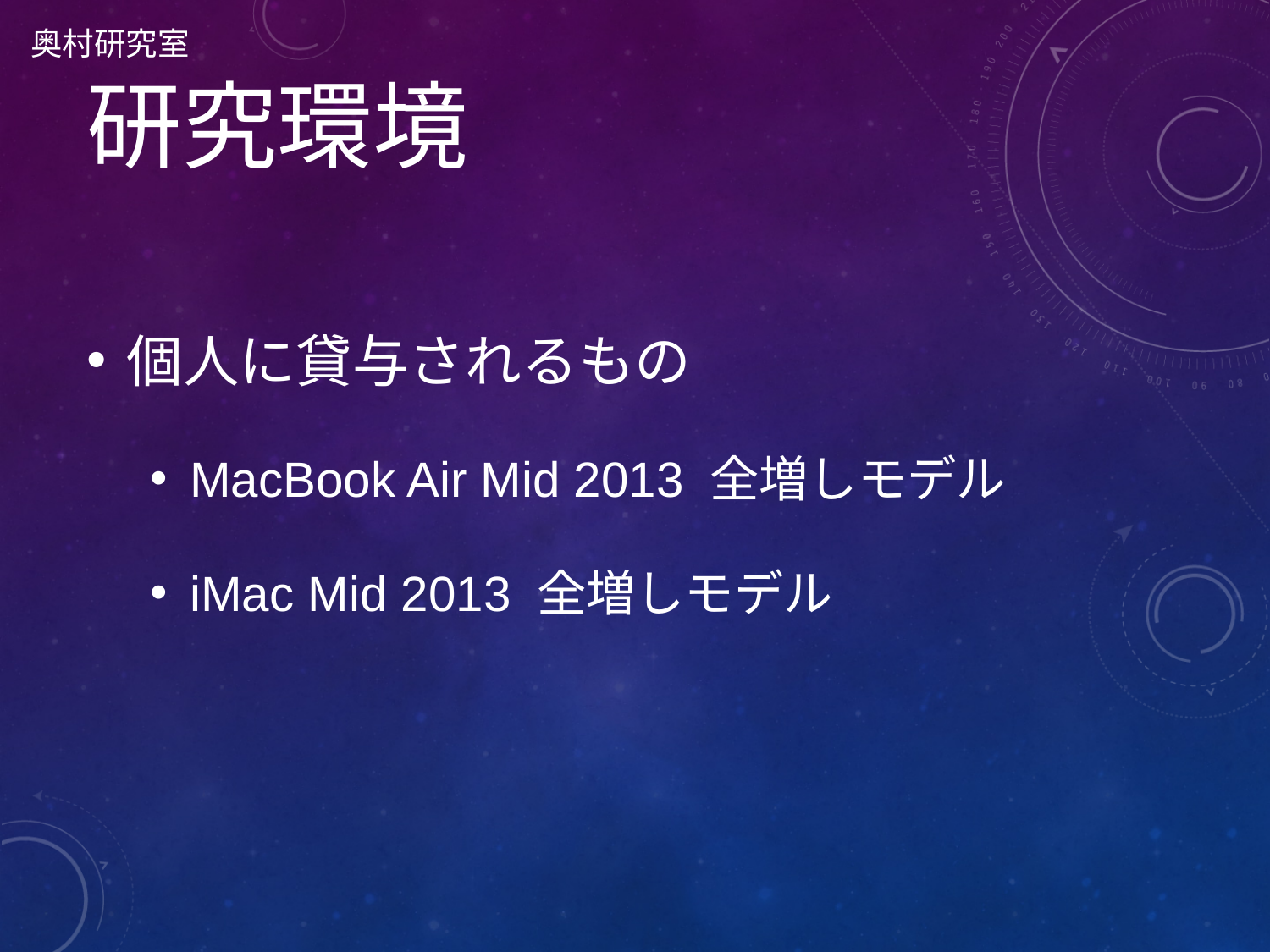

奥村研究室
# 研究環境
個人に貸与されるもの
MacBook Air Mid 2013 全増しモデル
iMac Mid 2013 全増しモデル